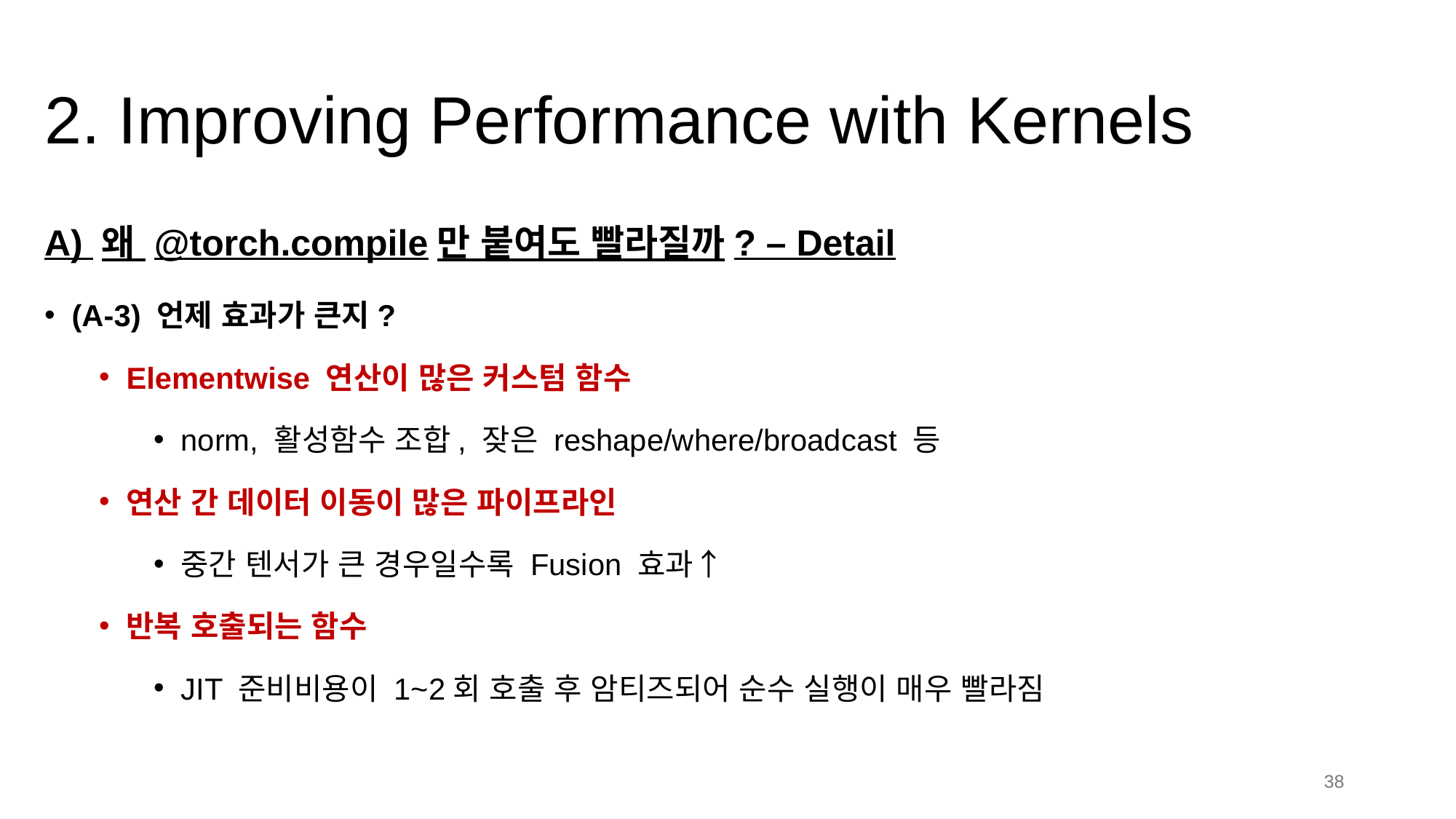

# 2. Improving Performance with Kernels
A) 왜 @torch.compile만 붙여도 빨라질까? – Detail
(A-3) 언제 효과가 큰지?
Elementwise 연산이 많은 커스텀 함수
norm, 활성함수 조합, 잦은 reshape/where/broadcast 등
연산 간 데이터 이동이 많은 파이프라인
중간 텐서가 큰 경우일수록 Fusion 효과↑
반복 호출되는 함수
JIT 준비비용이 1~2회 호출 후 암티즈되어 순수 실행이 매우 빨라짐
38